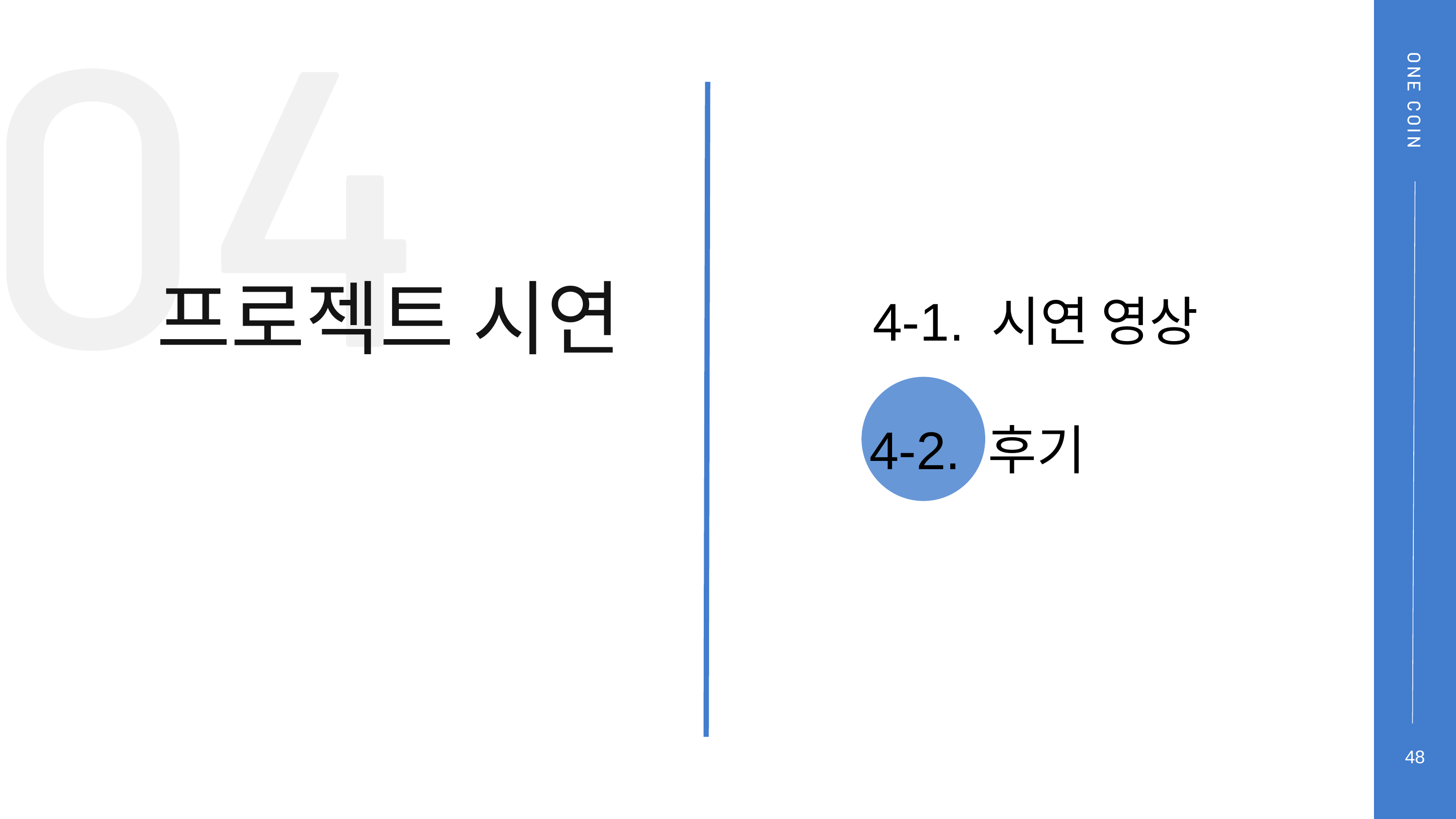

04

ONE COIN

프로젝트 시연
4-1. 시연 영상
4-2. 후기

48